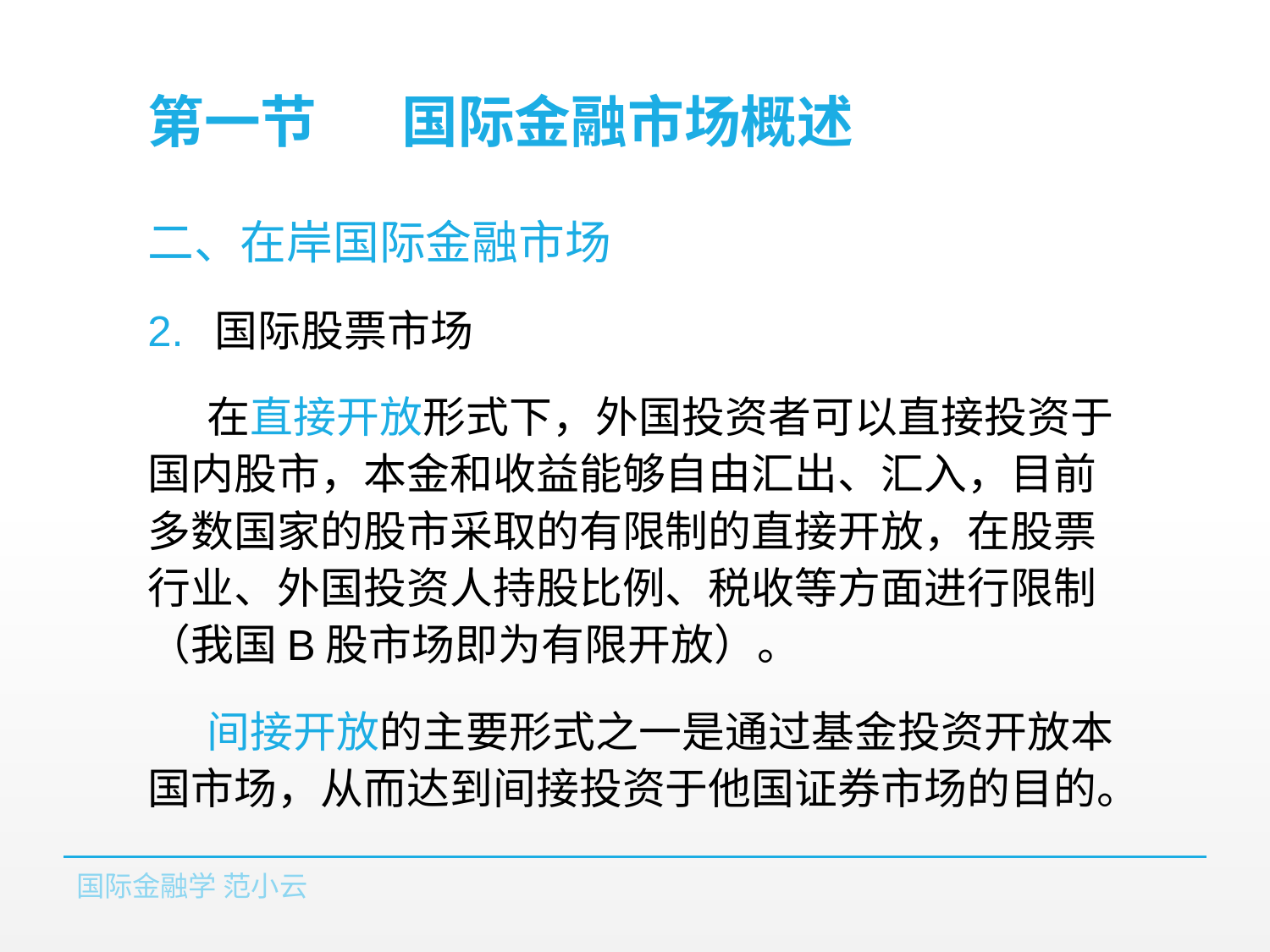

# 第一节	国际金融市场概述
二、在岸国际金融市场
国际股票市场
在直接开放形式下，外国投资者可以直接投资于国内股市，本金和收益能够自由汇出、汇入，目前多数国家的股市采取的有限制的直接开放，在股票行业、外国投资人持股比例、税收等方面进行限制（我国B股市场即为有限开放）。
间接开放的主要形式之一是通过基金投资开放本国市场，从而达到间接投资于他国证券市场的目的。
国际金融学 范小云